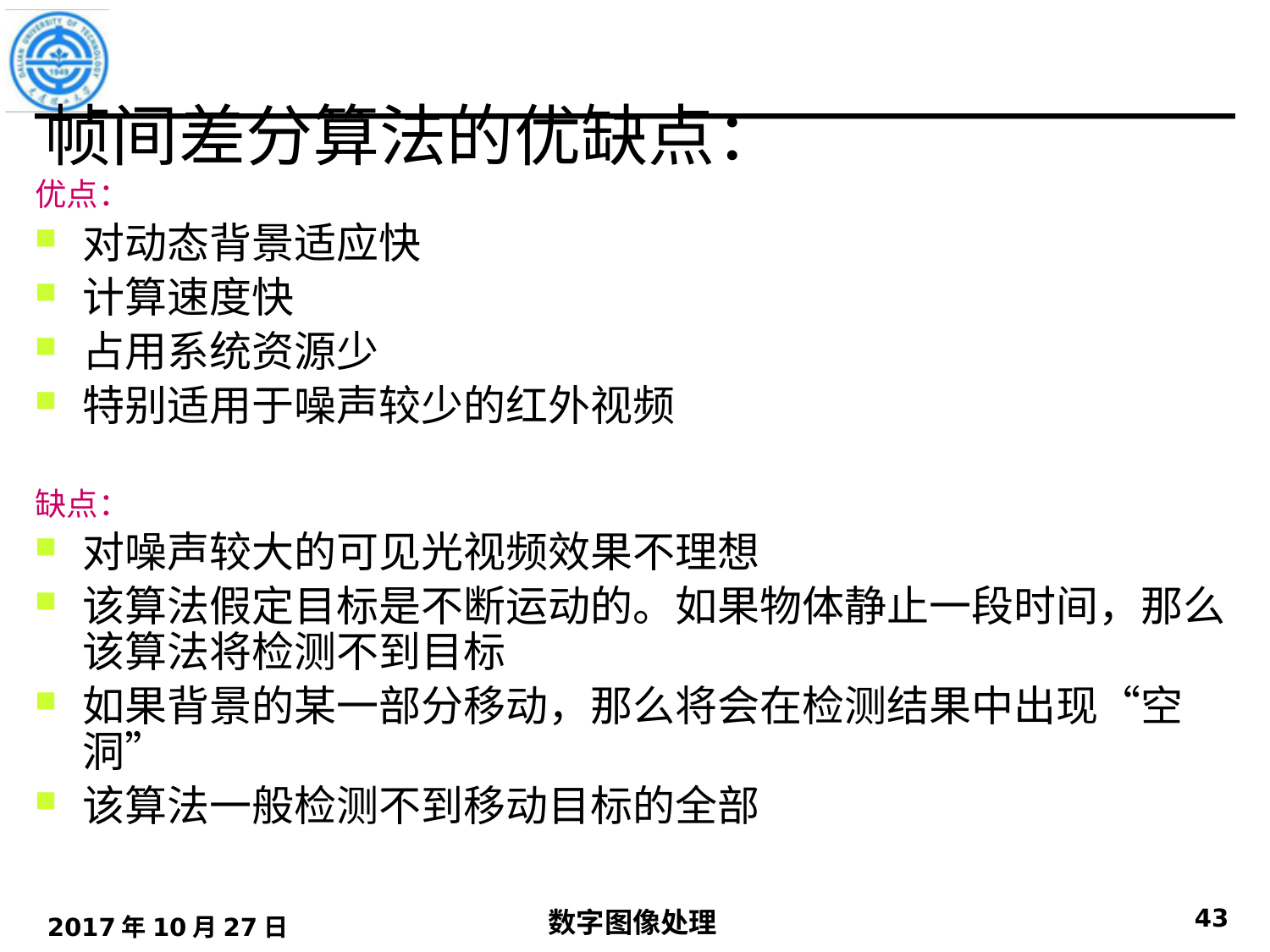

# 帧间差分算法的优缺点：
优点：
对动态背景适应快
计算速度快
占用系统资源少
特别适用于噪声较少的红外视频

缺点：
对噪声较大的可见光视频效果不理想
该算法假定目标是不断运动的。如果物体静止一段时间，那么该算法将检测不到目标
如果背景的某一部分移动，那么将会在检测结果中出现“空洞”
该算法一般检测不到移动目标的全部